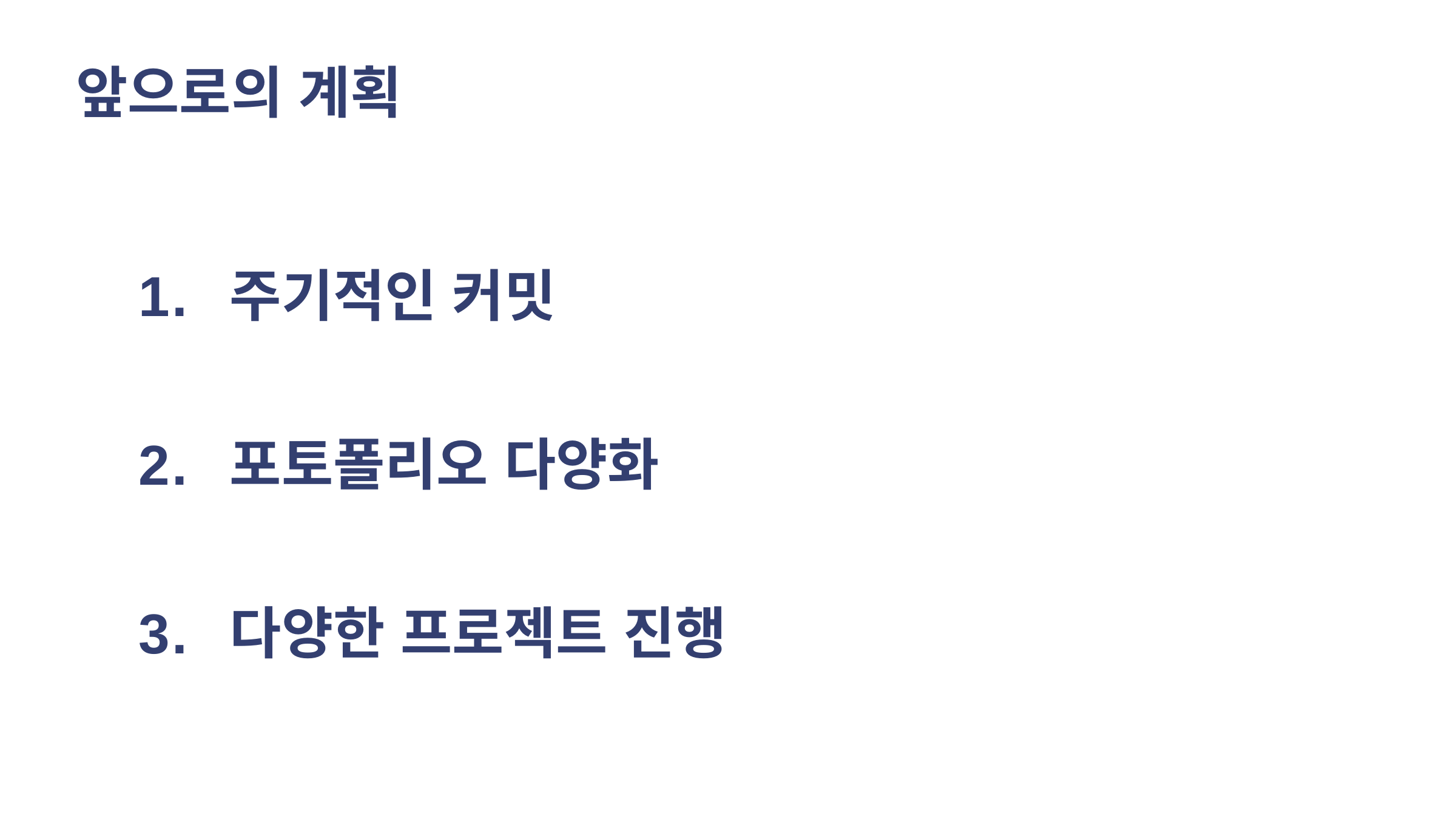

앞으로의 계획
주기적인 커밋
포토폴리오 다양화
다양한 프로젝트 진행